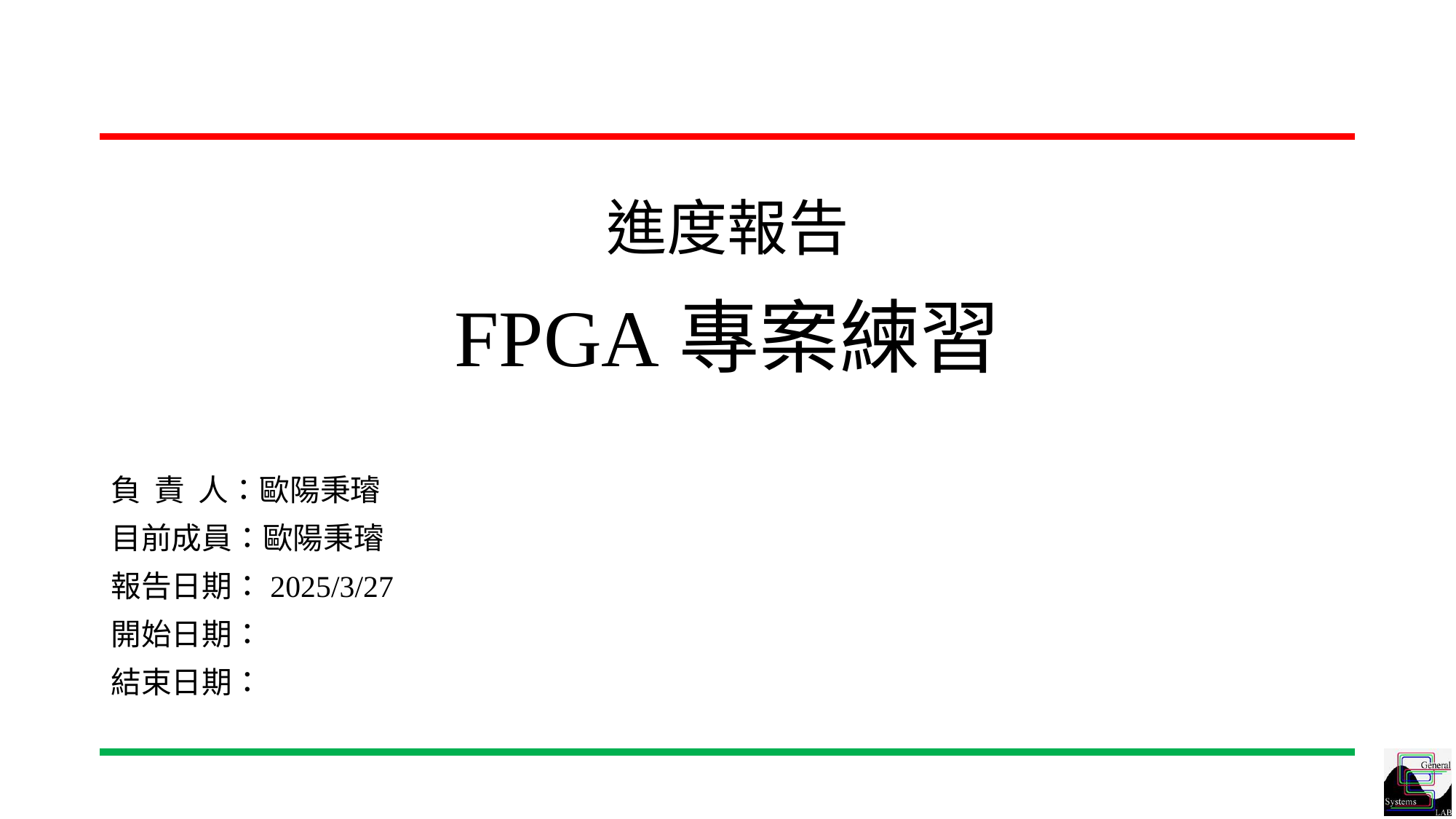

# 進度報告 FPGA專案練習
負  責  人：歐陽秉璿
目前成員：歐陽秉璿
報告日期：2025/3/27
開始日期：
結束日期：